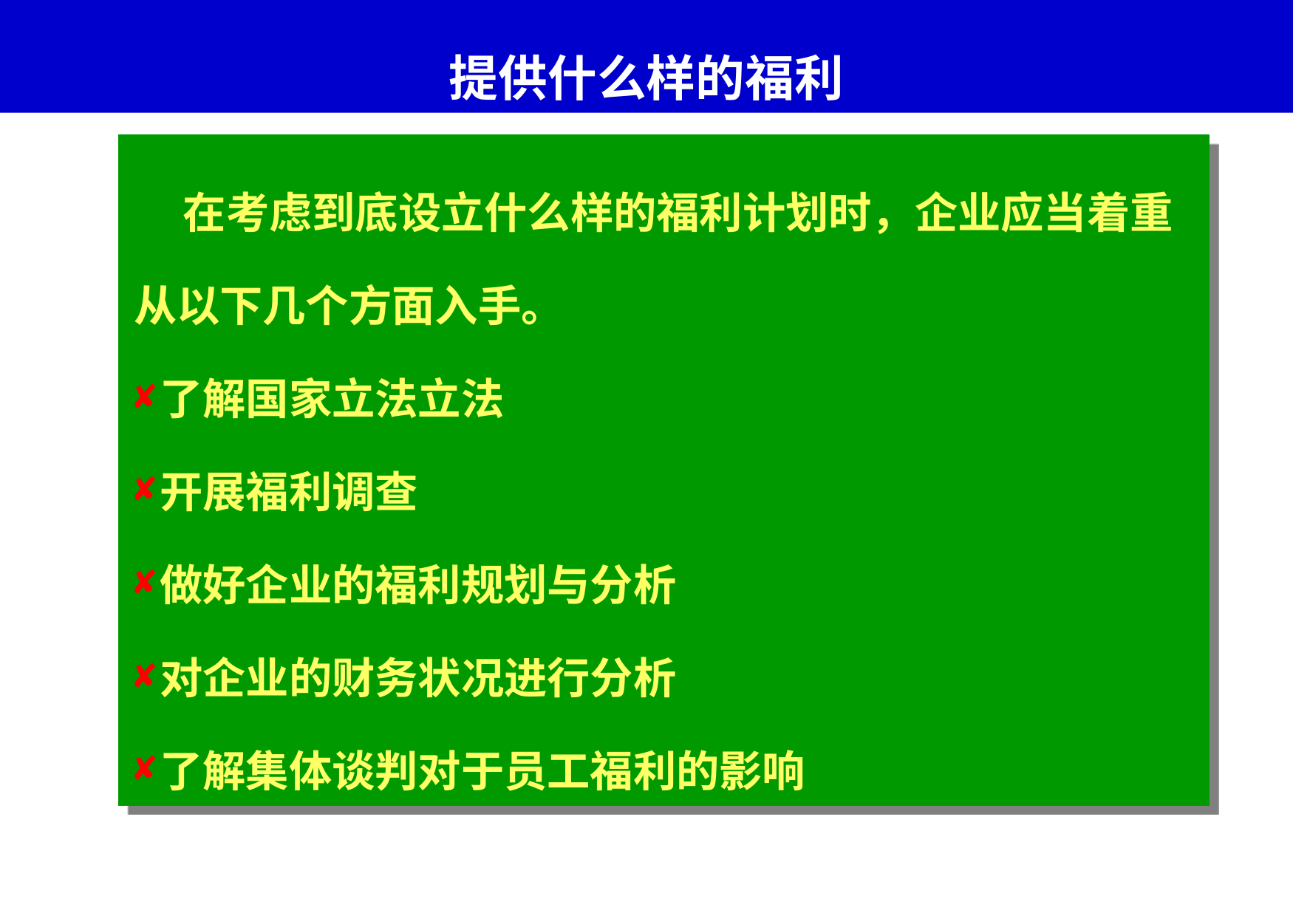

# 提供什么样的福利
    在考虑到底设立什么样的福利计划时，企业应当着重从以下几个方面入手。
了解国家立法立法
开展福利调查
做好企业的福利规划与分析
对企业的财务状况进行分析
了解集体谈判对于员工福利的影响